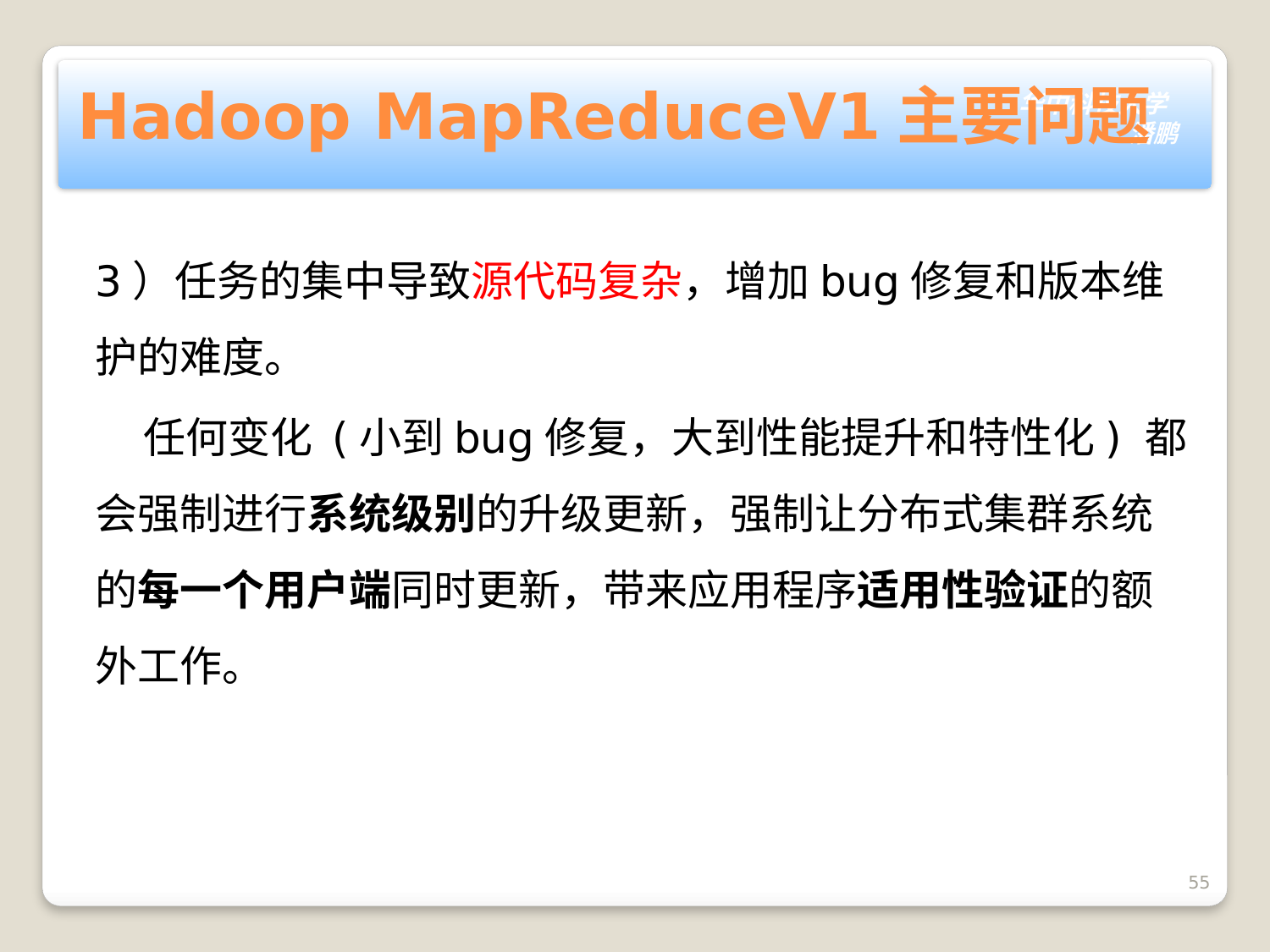

# Hadoop MapReduceV1主要问题
3）任务的集中导致源代码复杂，增加bug修复和版本维护的难度。
    任何变化 (小到bug修复，大到性能提升和特性化) 都会强制进行系统级别的升级更新，强制让分布式集群系统的每一个用户端同时更新，带来应用程序适用性验证的额外工作。
55